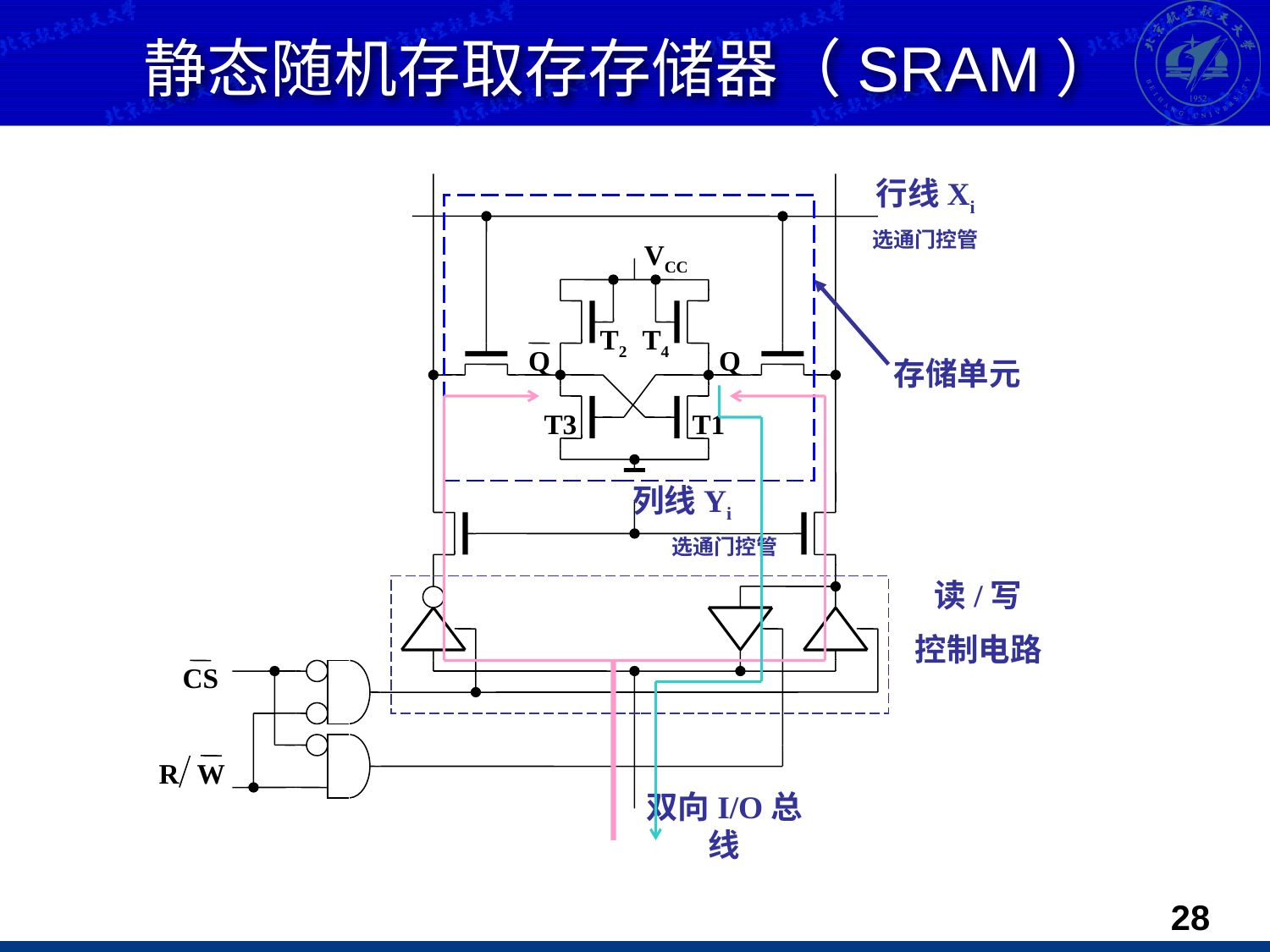

静态随机存取存存储器（SRAM）

行线Xi

选通门控管
VCC

T2

T4

Q

Q

存储单元

T3
T1

列线Yi

选通门控管

读/写
控制电路

CS

R

W

双向I/O总线
28